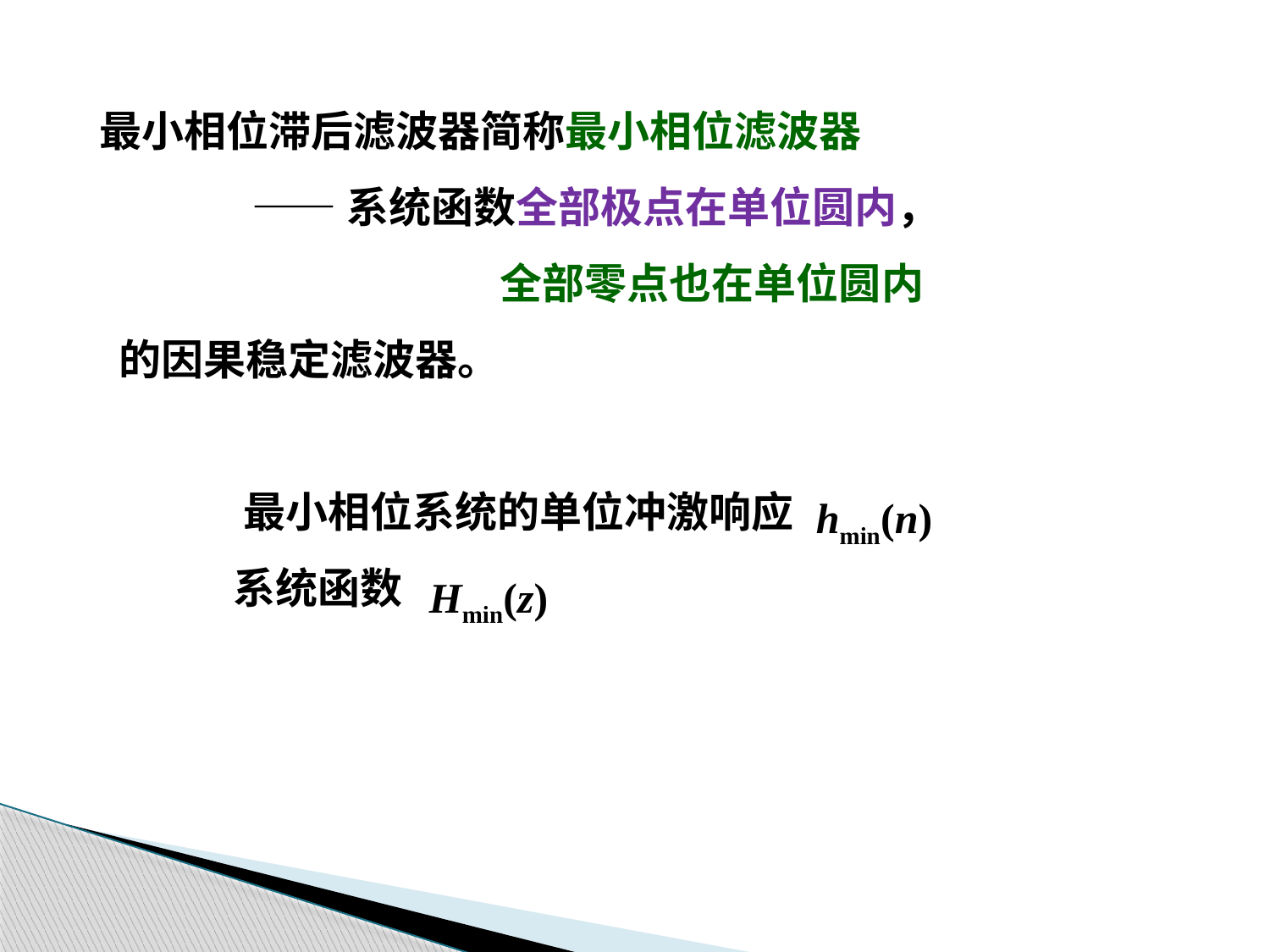

最小相位滞后滤波器简称最小相位滤波器
                ——系统函数全部极点在单位圆内，
                                         全部零点也在单位圆内
 的因果稳定滤波器。

              最小相位系统的单位冲激响应
             系统函数
hmin(n)
Hmin(z)